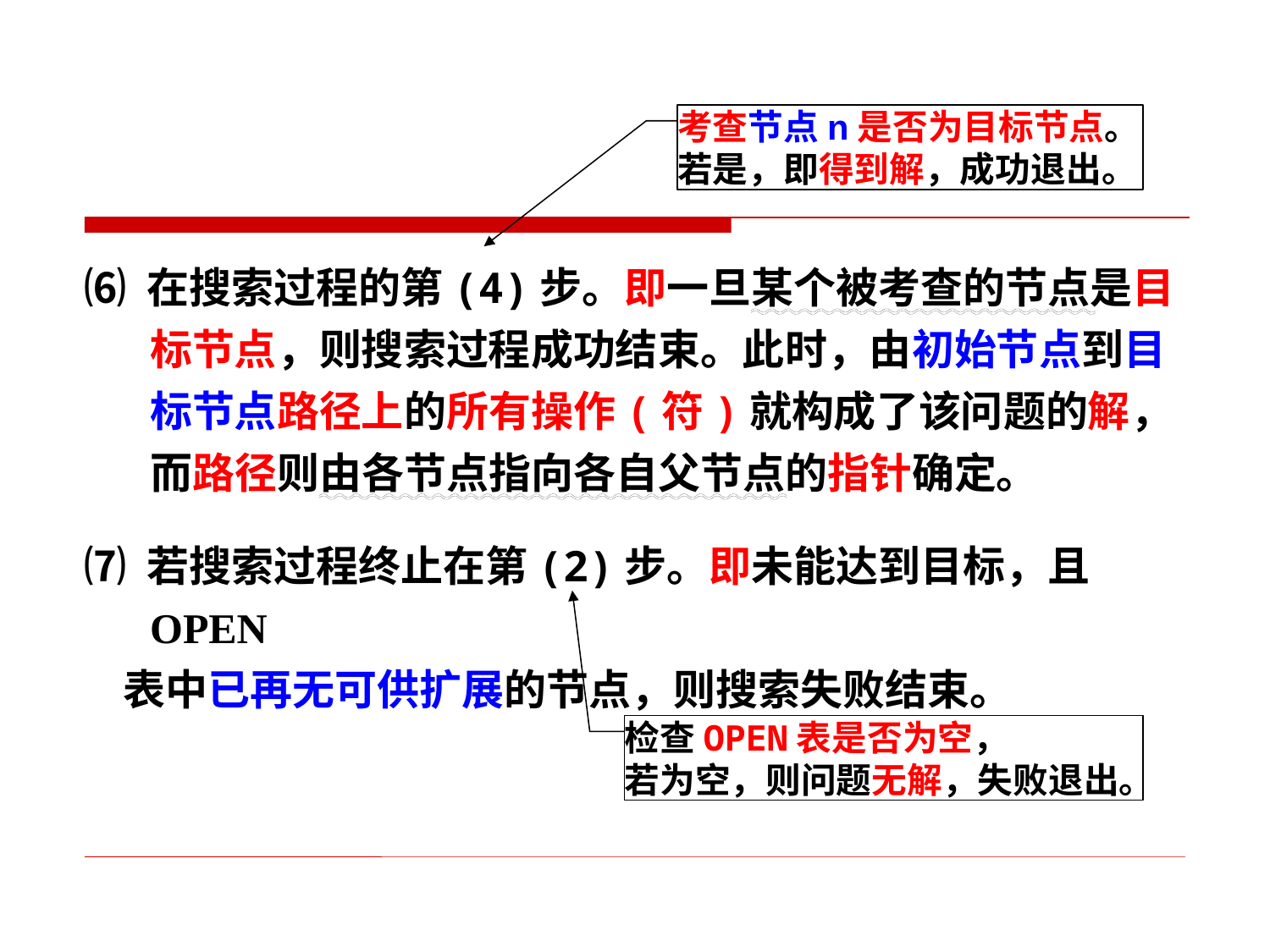

考查节点n是否为目标节点。
若是，即得到解，成功退出。
⑹ 在搜索过程的第(4)步。即一旦某个被考查的节点是目标节点，则搜索过程成功结束。此时，由初始节点到目标节点路径上的所有操作(符)就构成了该问题的解，而路径则由各节点指向各自父节点的指针确定。
⑺ 若搜索过程终止在第(2)步。即未能达到目标，且OPEN
   表中已再无可供扩展的节点，则搜索失败结束。
检查OPEN表是否为空，
若为空，则问题无解，失败退出。